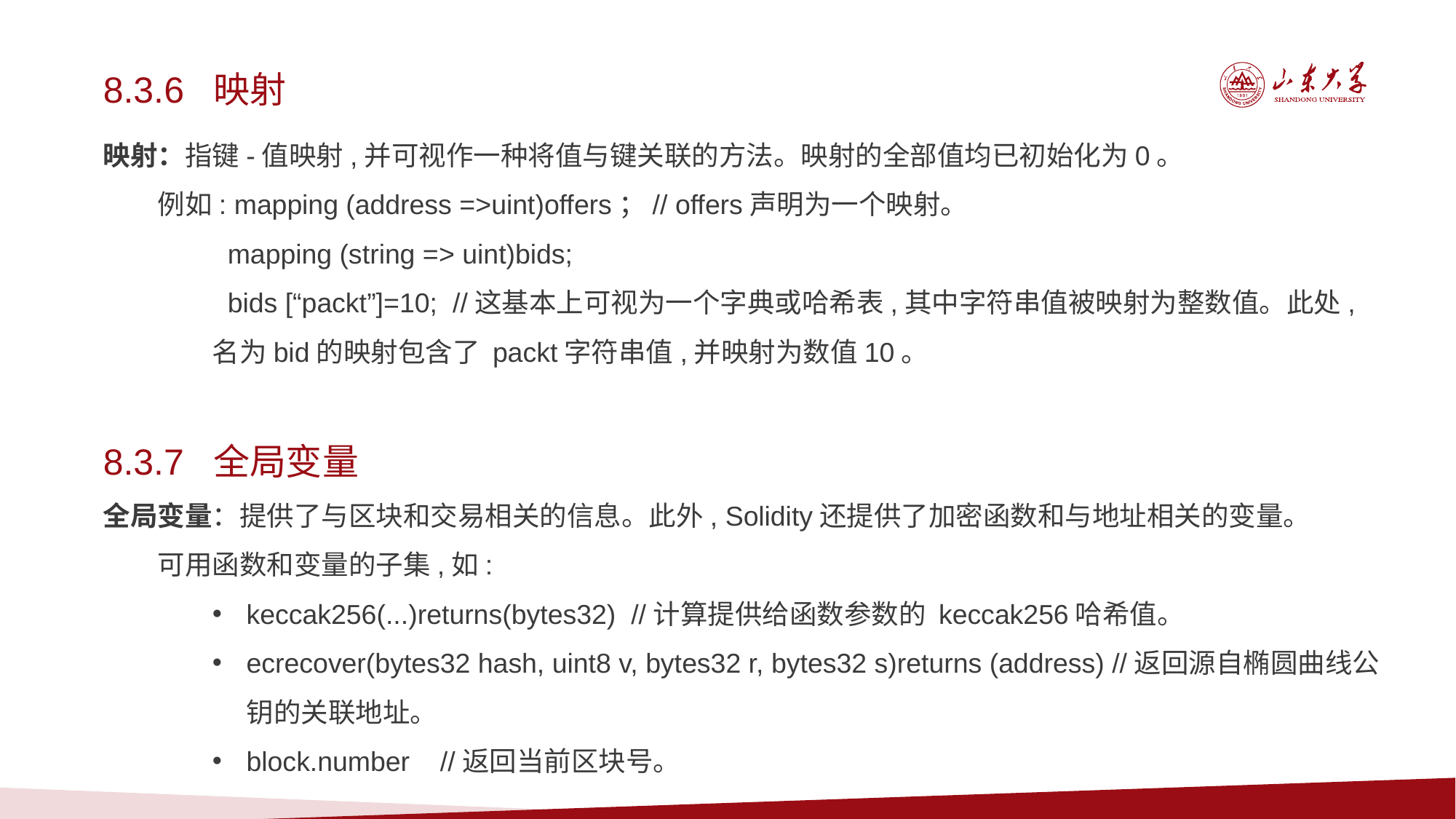

8.3.6  映射
映射：指键-值映射,并可视作一种将值与键关联的方法。映射的全部值均已初始化为0。
例如: mapping (address =>uint)offers；// offers声明为一个映射。
  mapping (string => uint)bids;
  bids [“packt”]=10;  //这基本上可视为一个字典或哈希表,其中字符串值被映射为整数值。此处,名为bid的映射包含了 packt字符串值,并映射为数值10。

8.3.7  全局变量
全局变量：提供了与区块和交易相关的信息。此外, Solidity还提供了加密函数和与地址相关的变量。
可用函数和变量的子集,如:
keccak256(...)returns(bytes32)  //计算提供给函数参数的 keccak256哈希值。
ecrecover(bytes32 hash, uint8 v, bytes32 r, bytes32 s)returns (address) //返回源自椭圆曲线公钥的关联地址。
block.number    //返回当前区块号。